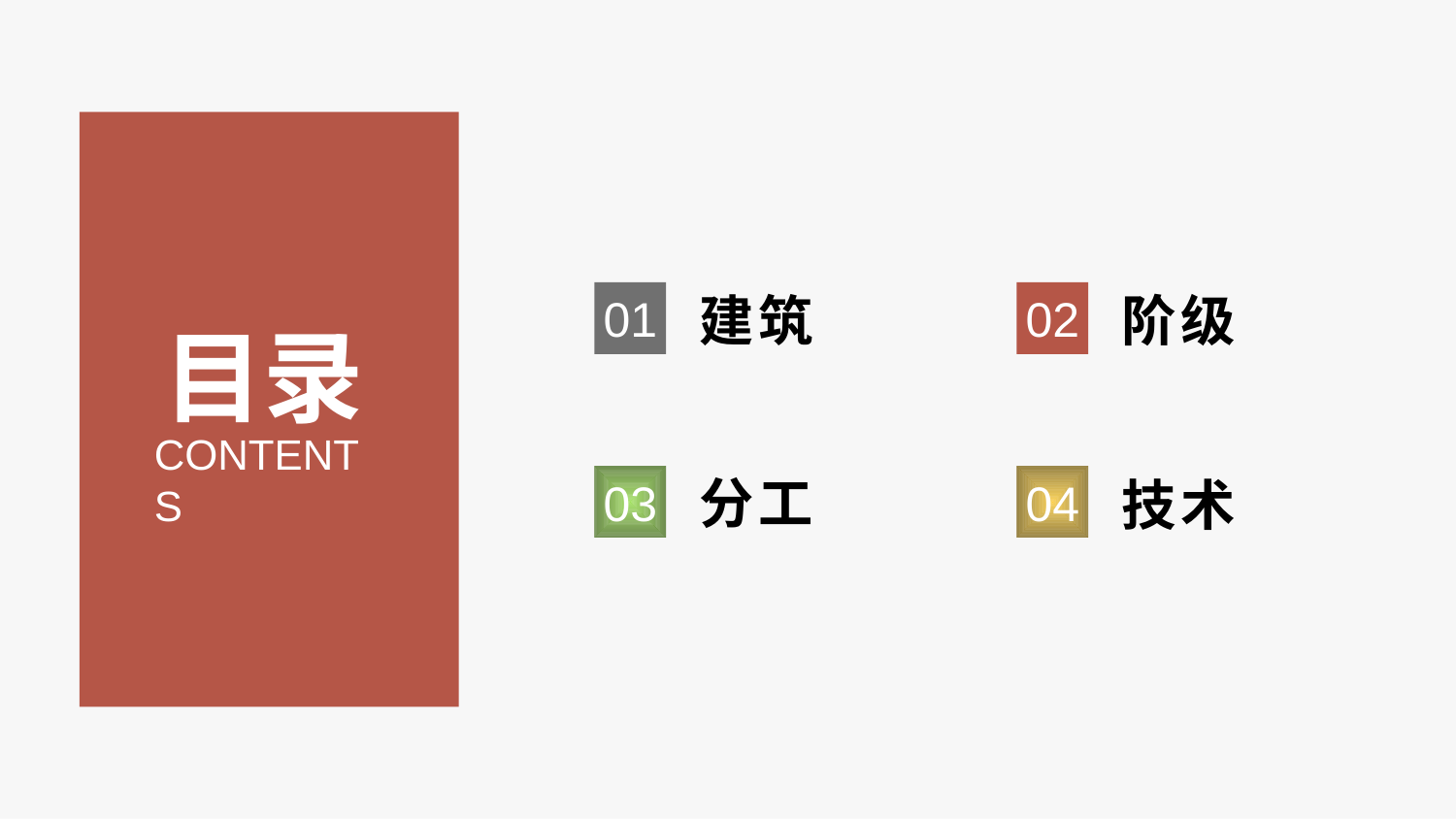

建筑
阶级
01
02
目录
CONTENTS
分工
技术
03
04